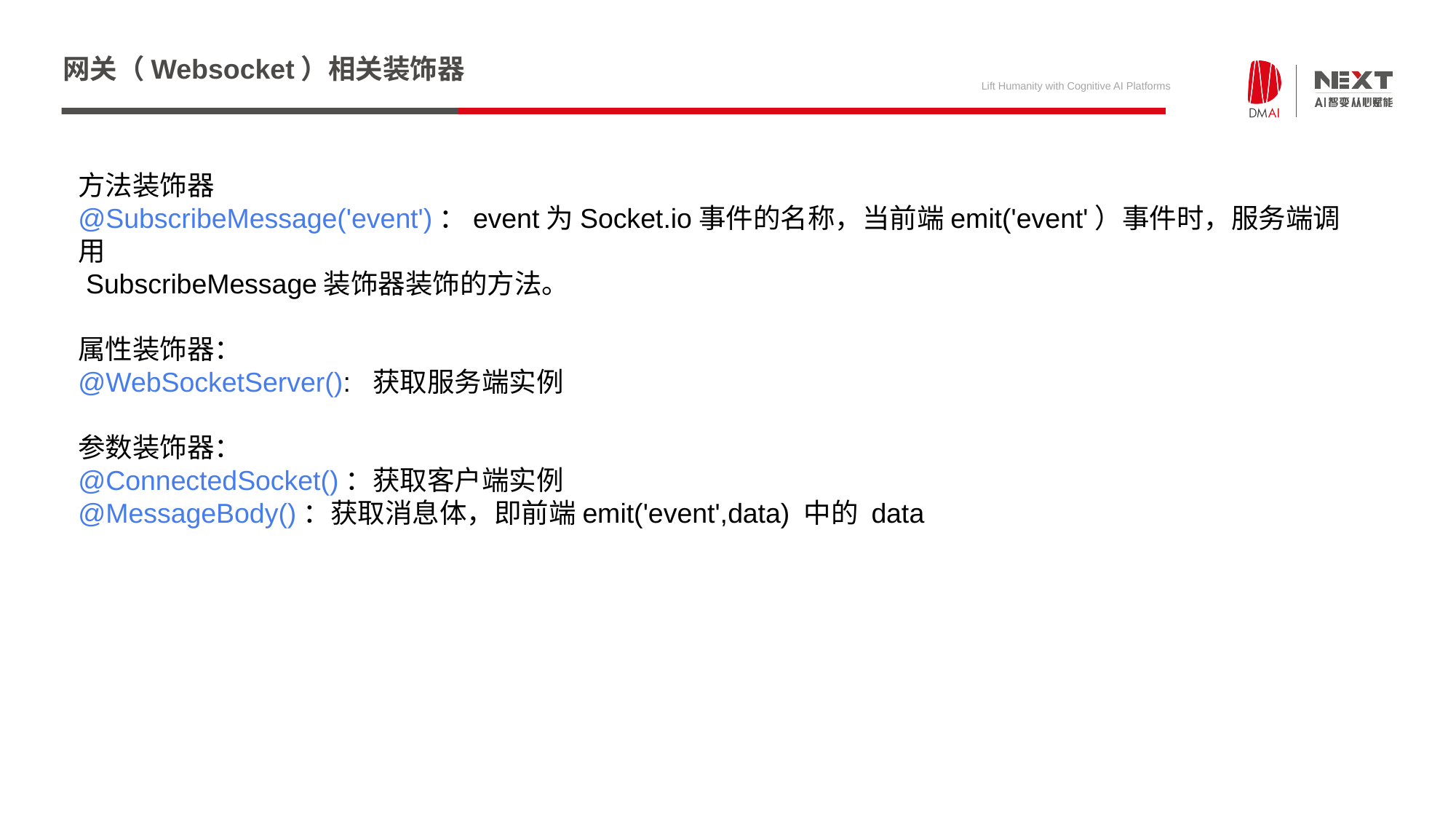

# 网关（Websocket）相关装饰器
方法装饰器
@SubscribeMessage('event')：event为Socket.io事件的名称，当前端emit('event'）事件时，服务端调用
 SubscribeMessage装饰器装饰的方法。
属性装饰器：
@WebSocketServer():  获取服务端实例

参数装饰器：
@ConnectedSocket()：获取客户端实例
@MessageBody()：获取消息体，即前端emit('event',data) 中的 data